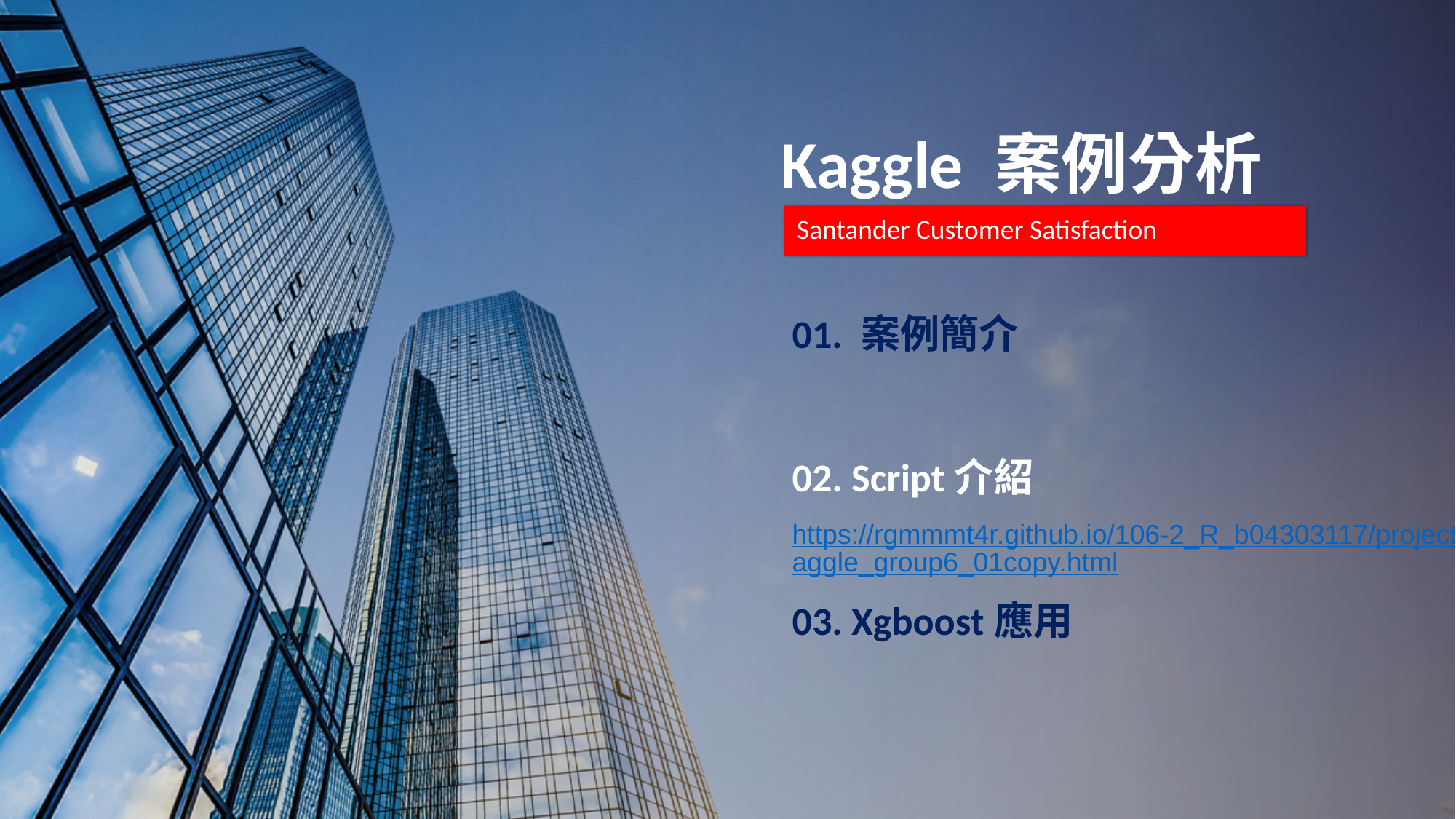

Kaggle 案例分析

Santander Customer Satisfaction
01. 案例簡介
02. Script介紹
https://rgmmmt4r.github.io/106-2_R_b04303117/project2/kaggle_group6_01copy.html

03. Xgboost應用